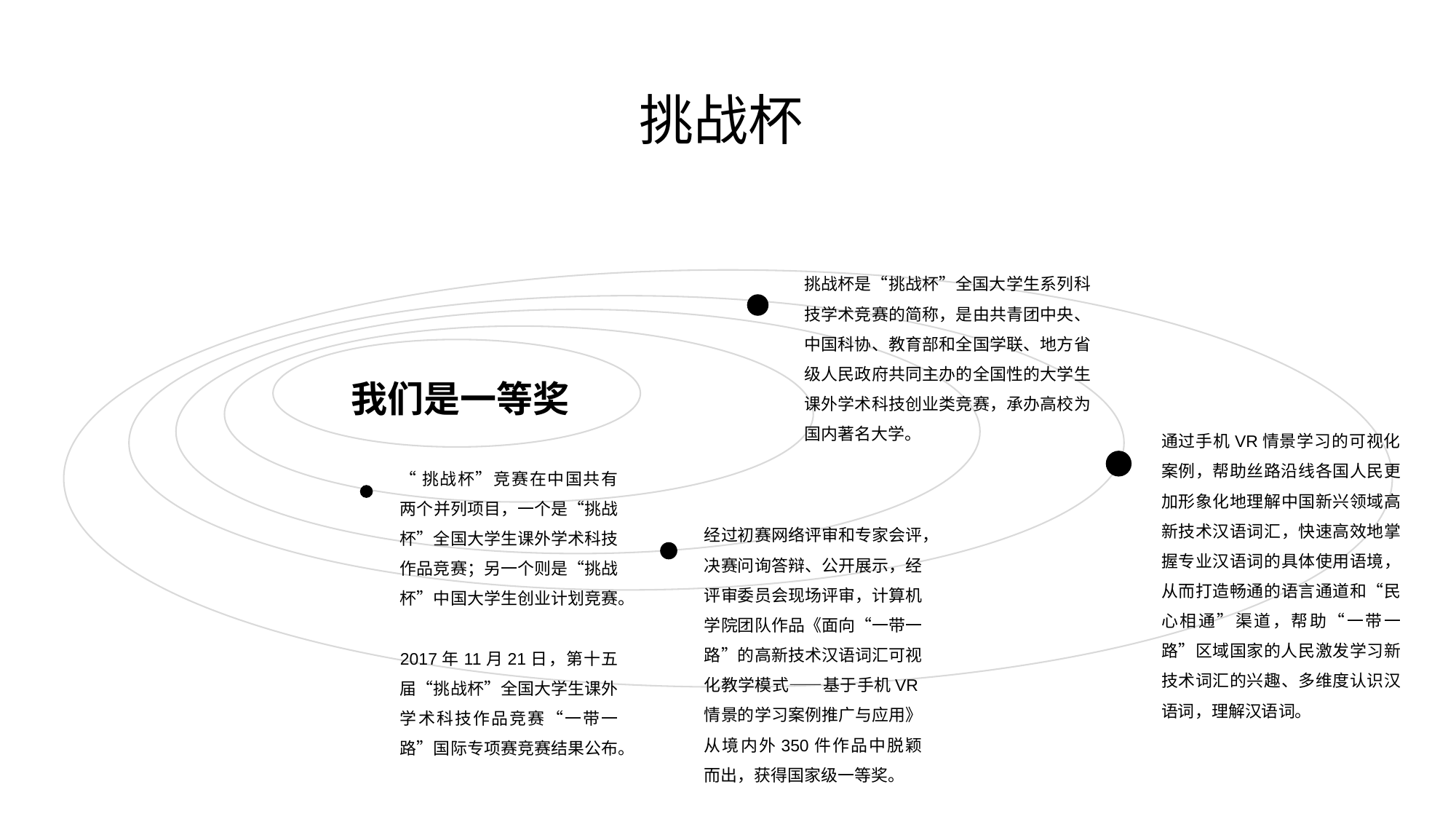

挑战杯
挑战杯是“挑战杯”全国大学生系列科技学术竞赛的简称，是由共青团中央、中国科协、教育部和全国学联、地方省级人民政府共同主办的全国性的大学生课外学术科技创业类竞赛，承办高校为国内著名大学。

我们是一等奖
通过手机VR情景学习的可视化案例，帮助丝路沿线各国人民更加形象化地理解中国新兴领域高新技术汉语词汇，快速高效地掌握专业汉语词的具体使用语境，从而打造畅通的语言通道和“民心相通”渠道，帮助“一带一路”区域国家的人民激发学习新技术词汇的兴趣、多维度认识汉语词，理解汉语词。

“挑战杯”竞赛在中国共有两个并列项目，一个是“挑战杯”全国大学生课外学术科技作品竞赛；另一个则是“挑战杯”中国大学生创业计划竞赛。
2017年11月21日，第十五届“挑战杯”全国大学生课外学术科技作品竞赛“一带一路”国际专项赛竞赛结果公布。

经过初赛网络评审和专家会评，决赛问询答辩、公开展示，经评审委员会现场评审，计算机学院团队作品《面向“一带一路”的高新技术汉语词汇可视化教学模式——基于手机VR情景的学习案例推广与应用》从境内外350件作品中脱颖而出，获得国家级一等奖。